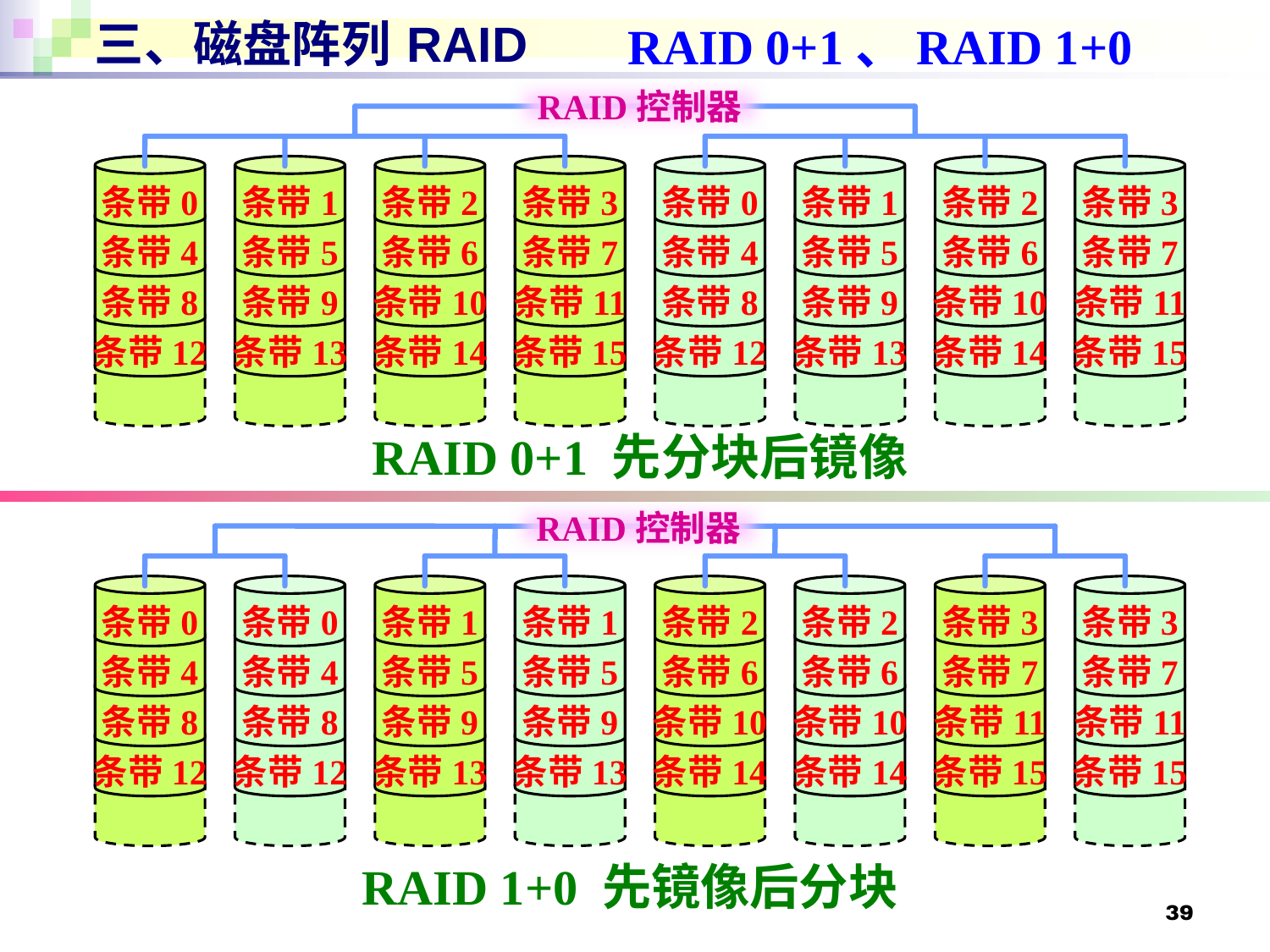

# 三、磁盘阵列 RAID
RAID 0+1、RAID 1+0
RAID控制器

条带0
条带1
条带2
条带3
条带0
条带1
条带2
条带3
条带4
条带5
条带6
条带7
条带4
条带5
条带6
条带7
条带8
条带9
条带10
条带11
条带8
条带9
条带10
条带11
条带12
条带13
条带14
条带15
条带12
条带13
条带14
条带15

RAID 0+1 先分块后镜像

RAID控制器

条带0
条带0
条带1
条带1
条带2
条带2
条带3
条带3
条带4
条带4
条带5
条带5
条带6
条带6
条带7
条带7
条带8
条带8
条带9
条带9
条带10
条带10
条带11
条带11
条带12
条带12
条带13
条带13
条带14
条带14
条带15
条带15

RAID 1+0 先镜像后分块
39